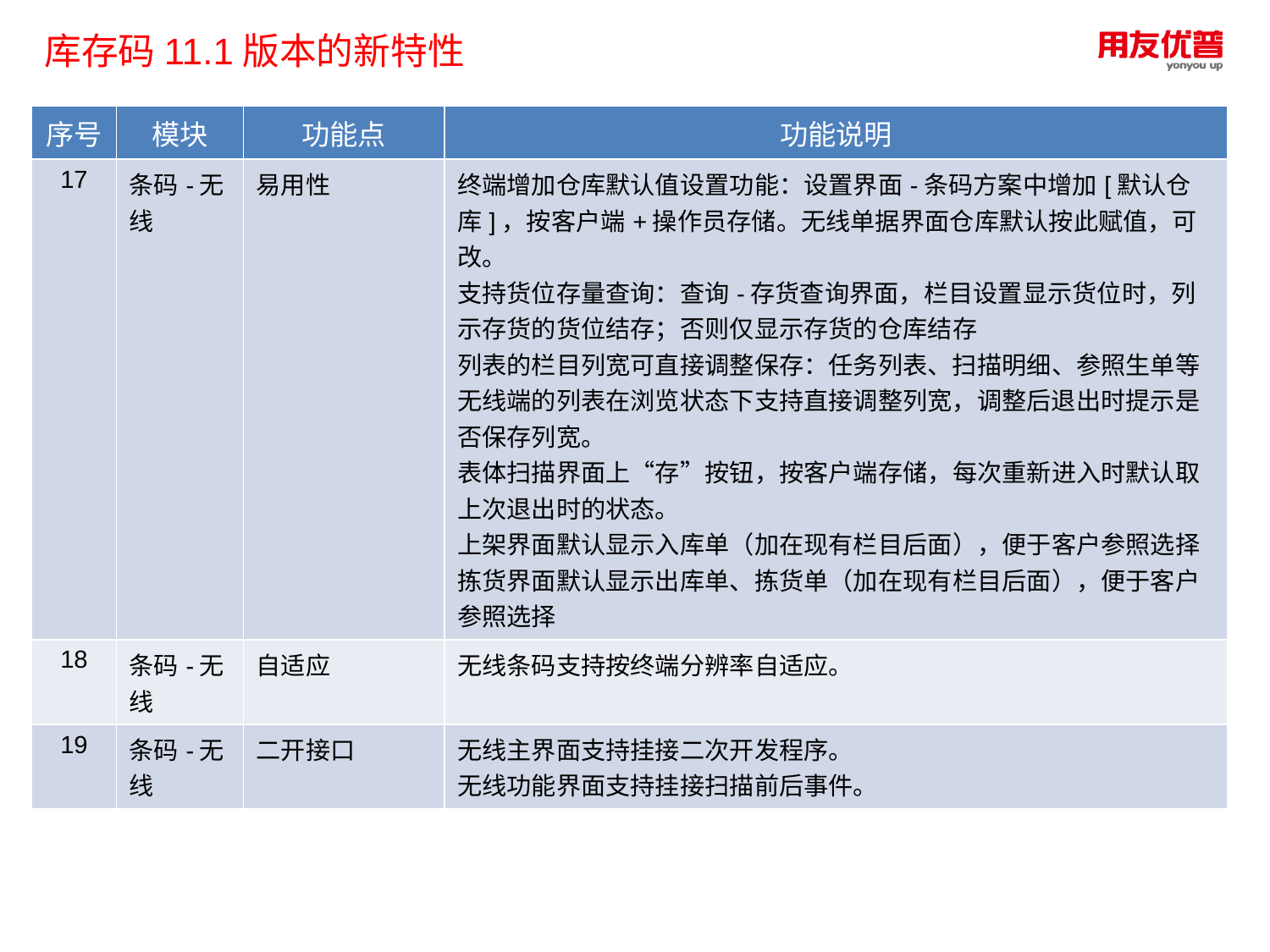

库存码11.1版本的新特性
| 序号 | 模块 | 功能点 | 功能说明 |
| --- | --- | --- | --- |
| 17 | 条码-无线 | 易用性 | 终端增加仓库默认值设置功能：设置界面-条码方案中增加[默认仓库]，按客户端+操作员存储。无线单据界面仓库默认按此赋值，可改。 支持货位存量查询：查询-存货查询界面，栏目设置显示货位时，列示存货的货位结存；否则仅显示存货的仓库结存 列表的栏目列宽可直接调整保存：任务列表、扫描明细、参照生单等无线端的列表在浏览状态下支持直接调整列宽，调整后退出时提示是否保存列宽。 表体扫描界面上“存”按钮，按客户端存储，每次重新进入时默认取上次退出时的状态。 上架界面默认显示入库单（加在现有栏目后面），便于客户参照选择 拣货界面默认显示出库单、拣货单（加在现有栏目后面），便于客户参照选择 |
| 18 | 条码-无线 | 自适应 | 无线条码支持按终端分辨率自适应。 |
| 19 | 条码-无线 | 二开接口 | 无线主界面支持挂接二次开发程序。 无线功能界面支持挂接扫描前后事件。 |